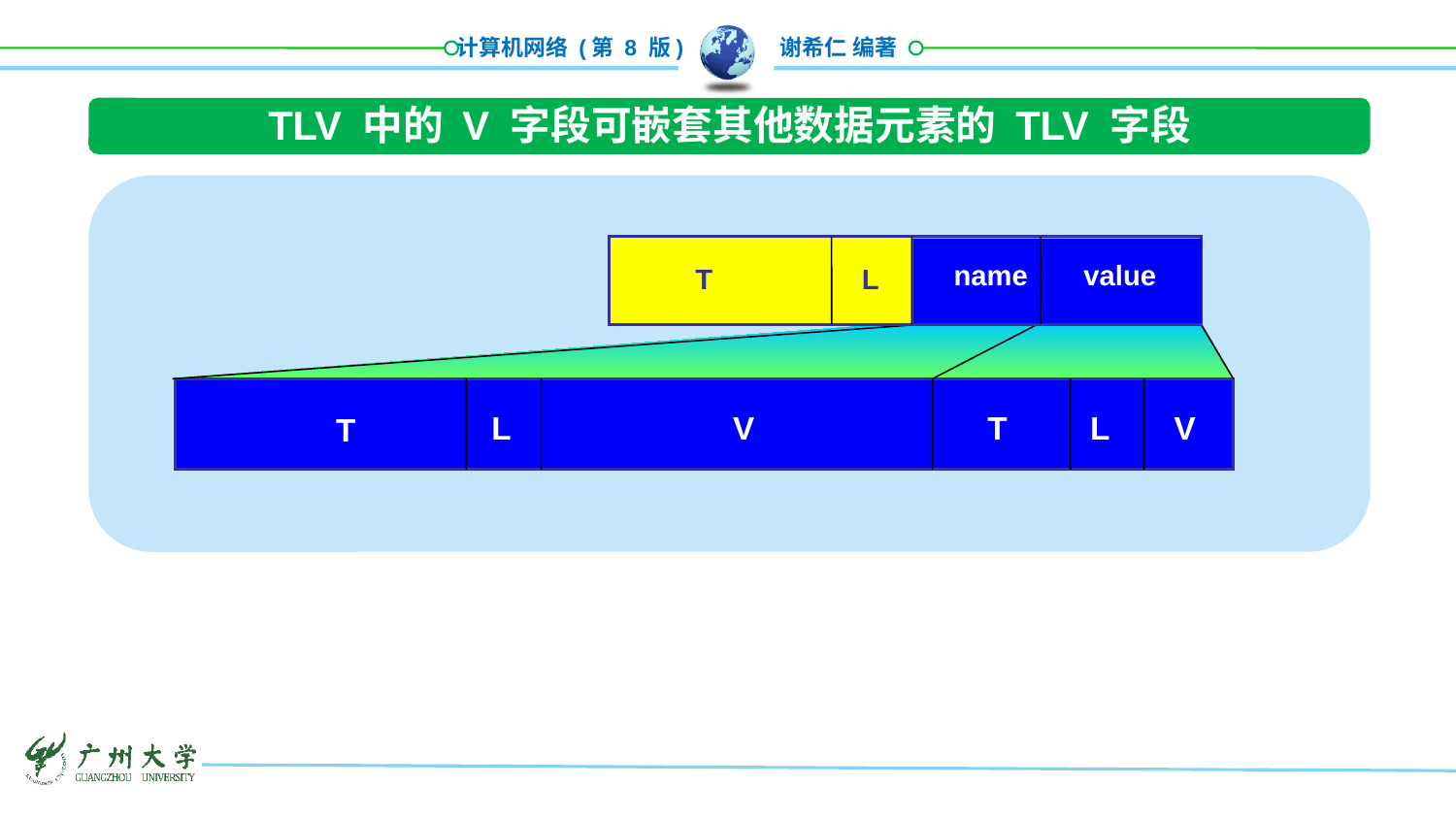

TLV 中的 V 字段可嵌套其他数据元素的 TLV 字段

  name       value
         T
  L

L
           V
T
L
V
          T